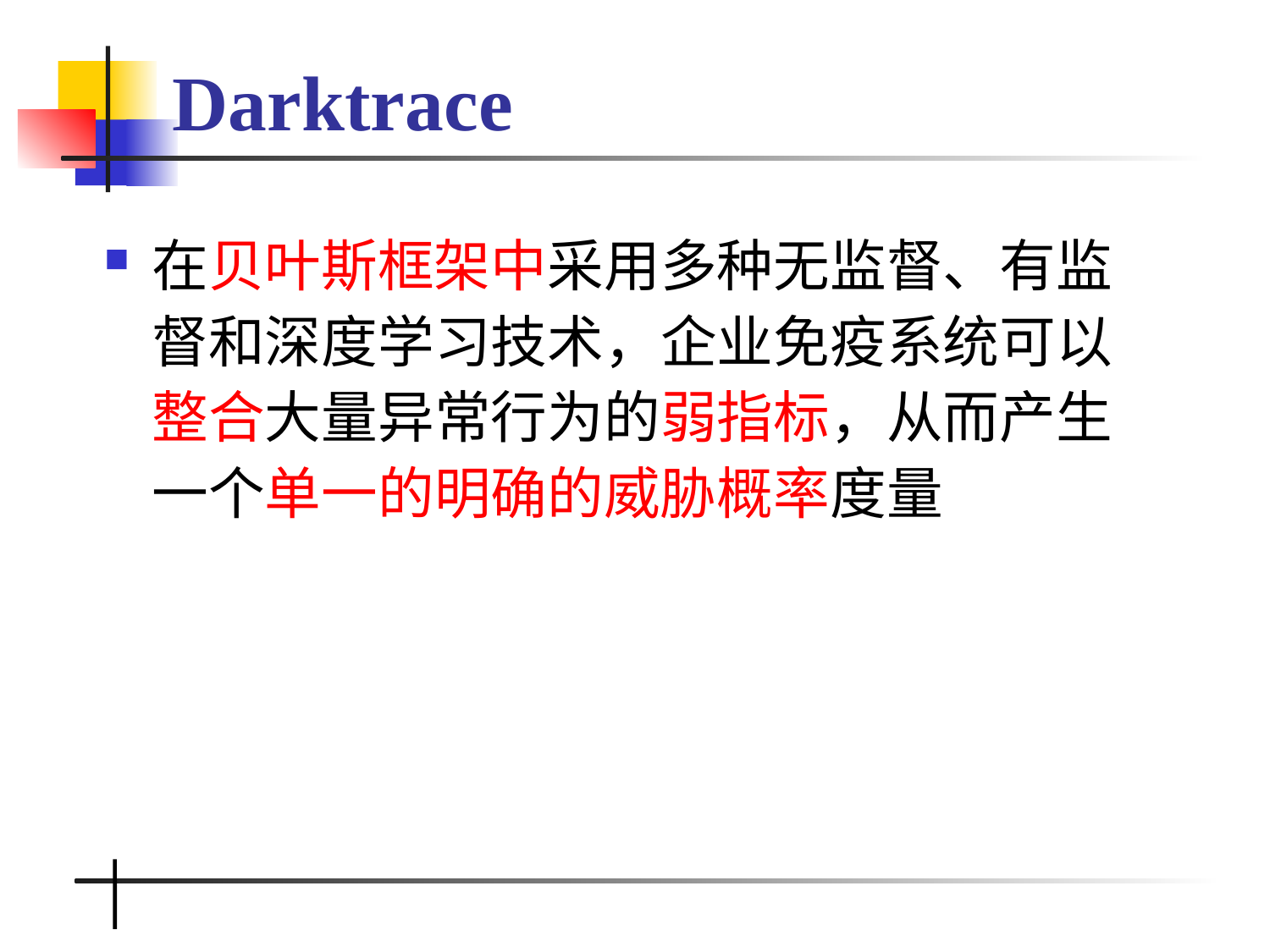

# Darktrace
在贝叶斯框架中采用多种无监督、有监督和深度学习技术，企业免疫系统可以整合大量异常行为的弱指标，从而产生一个单一的明确的威胁概率度量